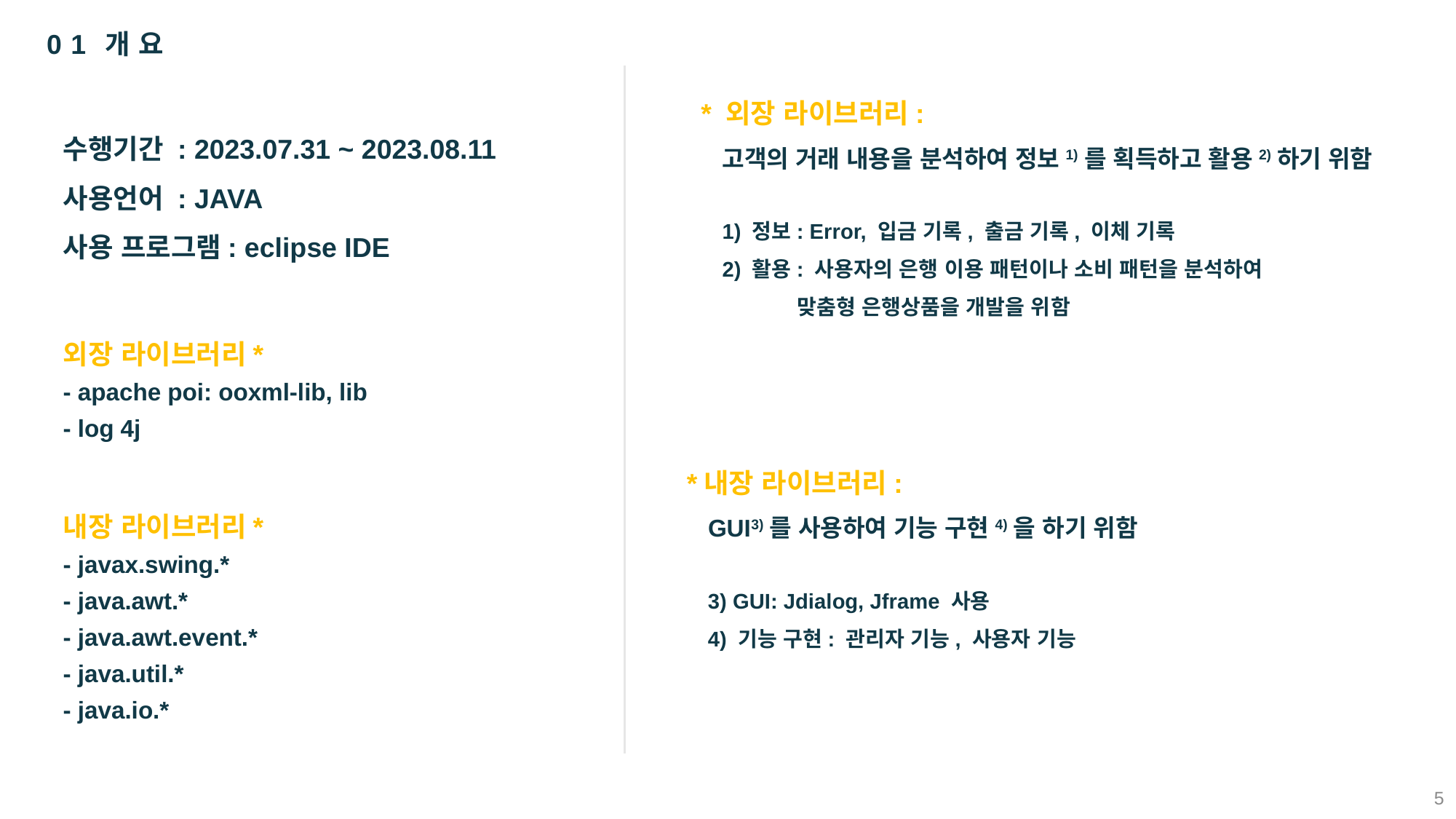

01 개요
* 외장 라이브러리:
고객의 거래 내용을 분석하여 정보1)를 획득하고 활용2)하기 위함

1) 정보: Error, 입금 기록, 출금 기록, 이체 기록
2) 활용: 사용자의 은행 이용 패턴이나 소비 패턴을 분석하여
맞춤형 은행상품을 개발을 위함

수행기간 : 2023.07.31 ~ 2023.08.11
사용언어 : JAVA
사용 프로그램: eclipse IDE
외장 라이브러리*
- apache poi: ooxml-lib, lib
- log 4j

내장 라이브러리*
- javax.swing.*
- java.awt.*
- java.awt.event.*
- java.util.*
- java.io.*
*내장 라이브러리:
GUI3)를 사용하여 기능 구현4)을 하기 위함

3) GUI: Jdialog, Jframe 사용
4) 기능 구현: 관리자 기능, 사용자 기능
5